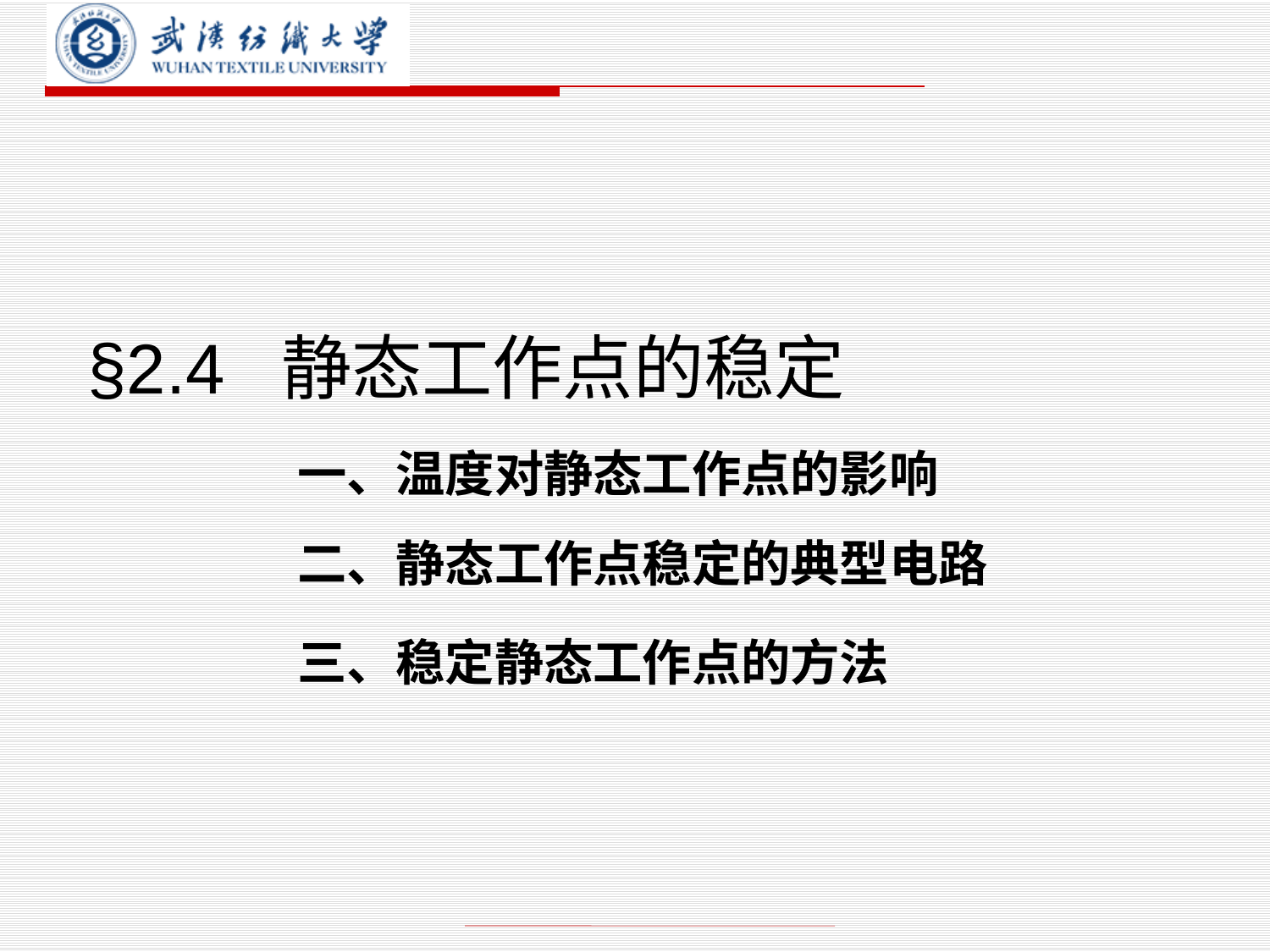

# §2.4  静态工作点的稳定
一、温度对静态工作点的影响
二、静态工作点稳定的典型电路
三、稳定静态工作点的方法